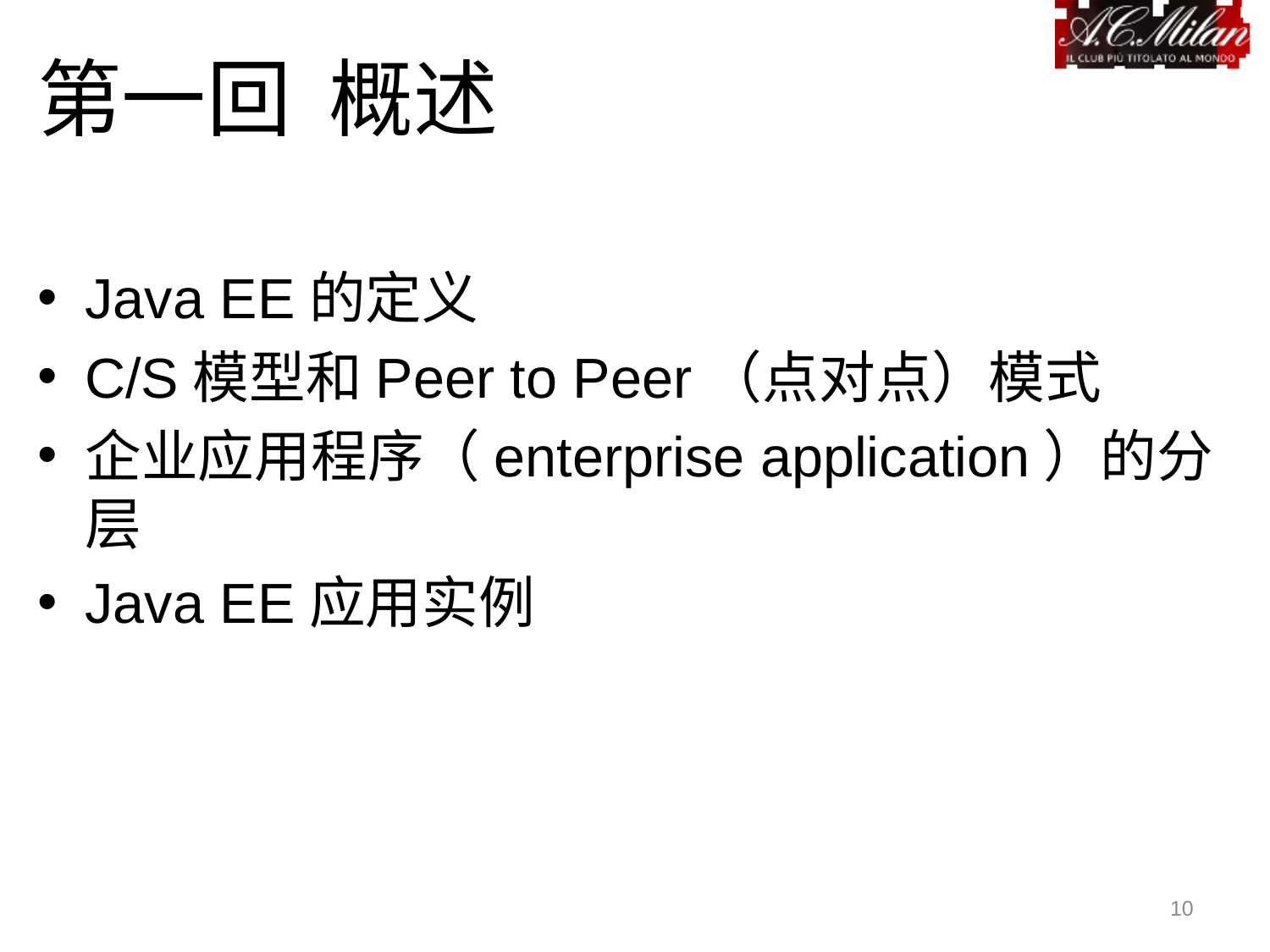

第一回  概述
Java EE的定义
C/S模型和Peer to Peer（点对点）模式
企业应用程序（enterprise application）的分层
Java EE应用实例
10